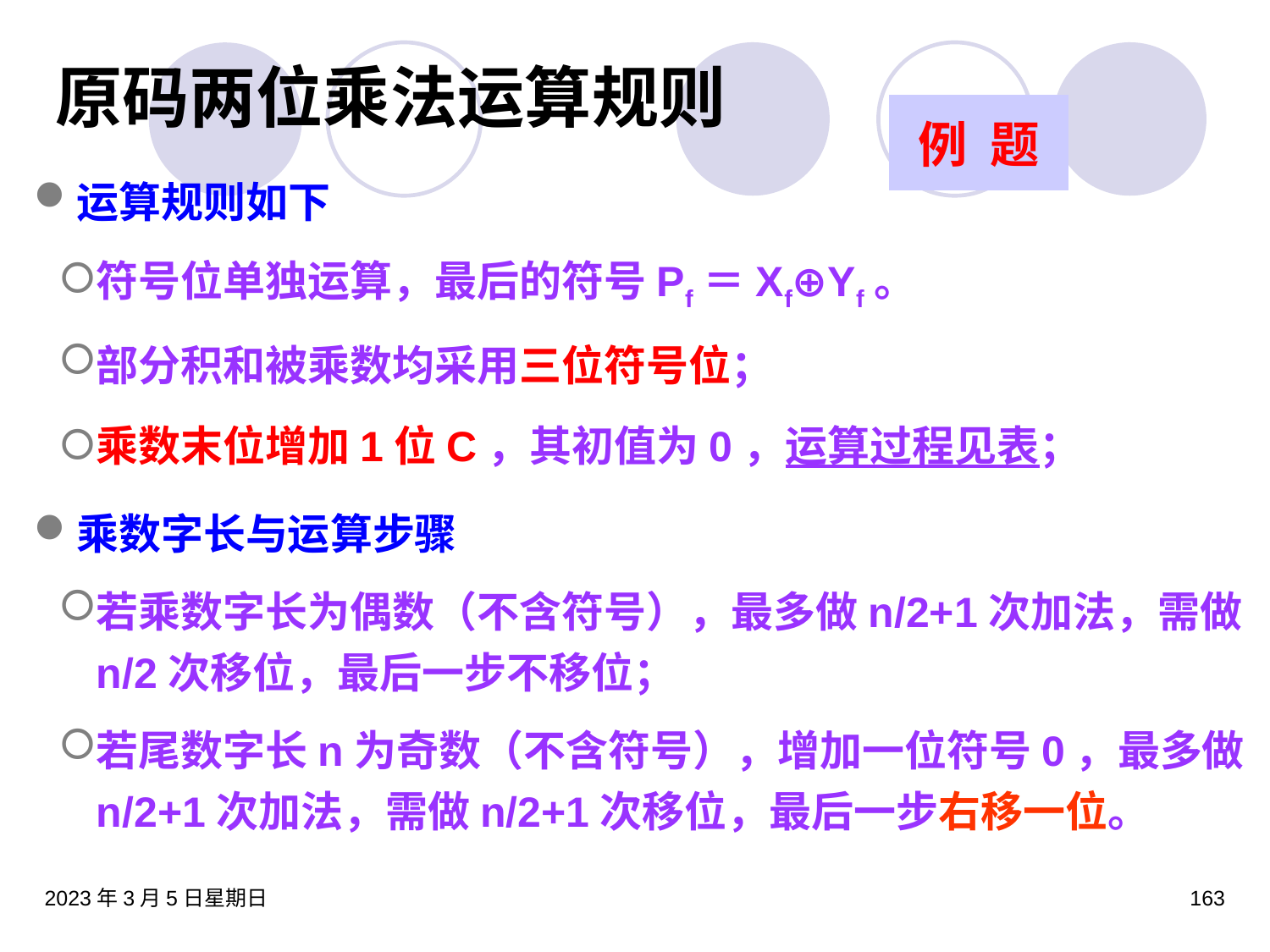

# 原码两位乘法运算规则
例  题
运算规则如下
符号位单独运算，最后的符号Pf＝Xf⊕Yf。
部分积和被乘数均采用三位符号位；
乘数末位增加1位C，其初值为0，运算过程见表；
乘数字长与运算步骤
若乘数字长为偶数（不含符号），最多做n/2+1次加法，需做n/2次移位，最后一步不移位；
若尾数字长n为奇数（不含符号），增加一位符号0，最多做n/2+1次加法，需做n/2+1次移位，最后一步右移一位。
2023年3月5日星期日
163